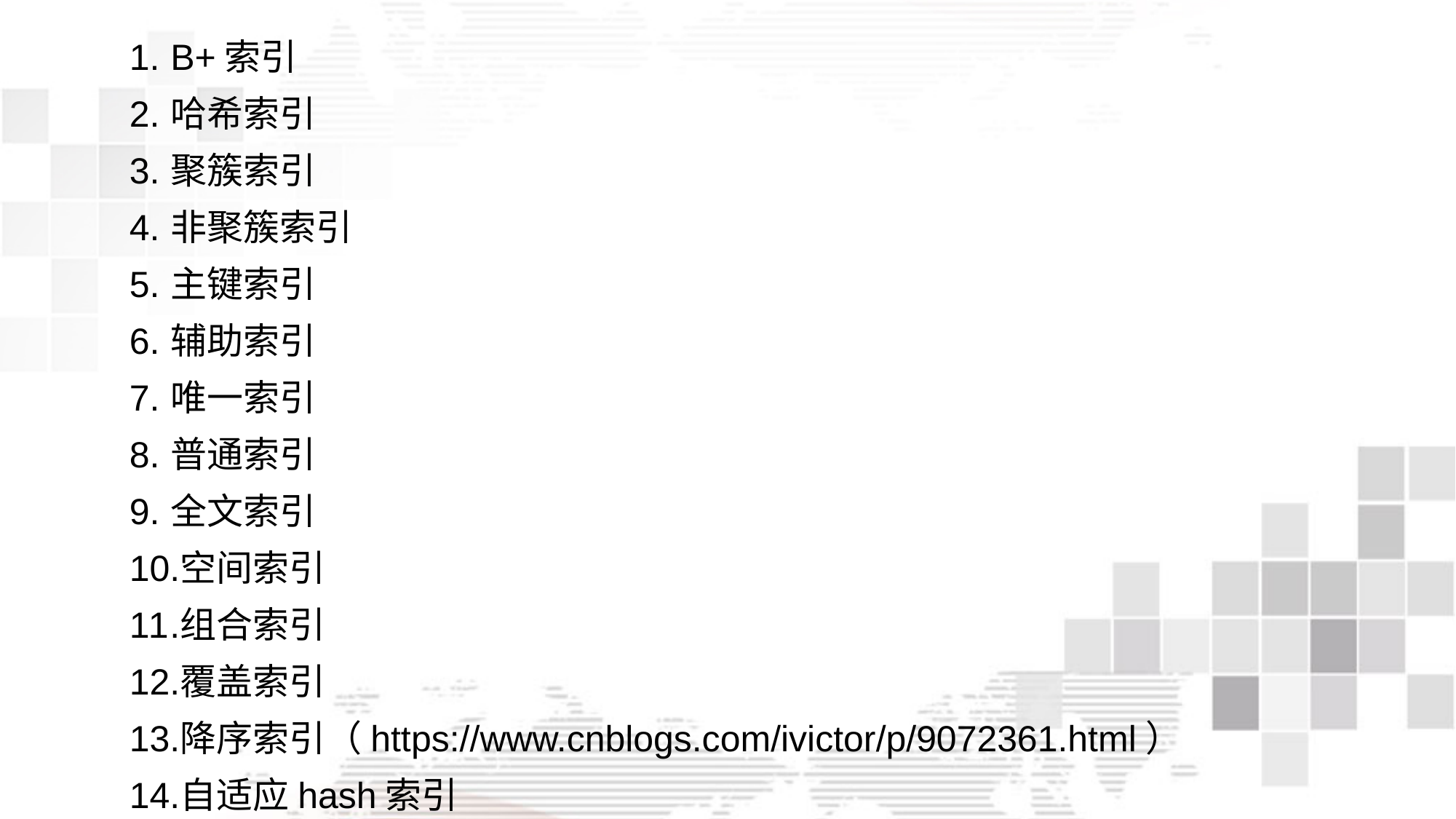

B+索引
哈希索引
聚簇索引
非聚簇索引
主键索引
辅助索引
唯一索引
普通索引
全文索引
空间索引
组合索引
覆盖索引
降序索引（https://www.cnblogs.com/ivictor/p/9072361.html）
自适应hash索引